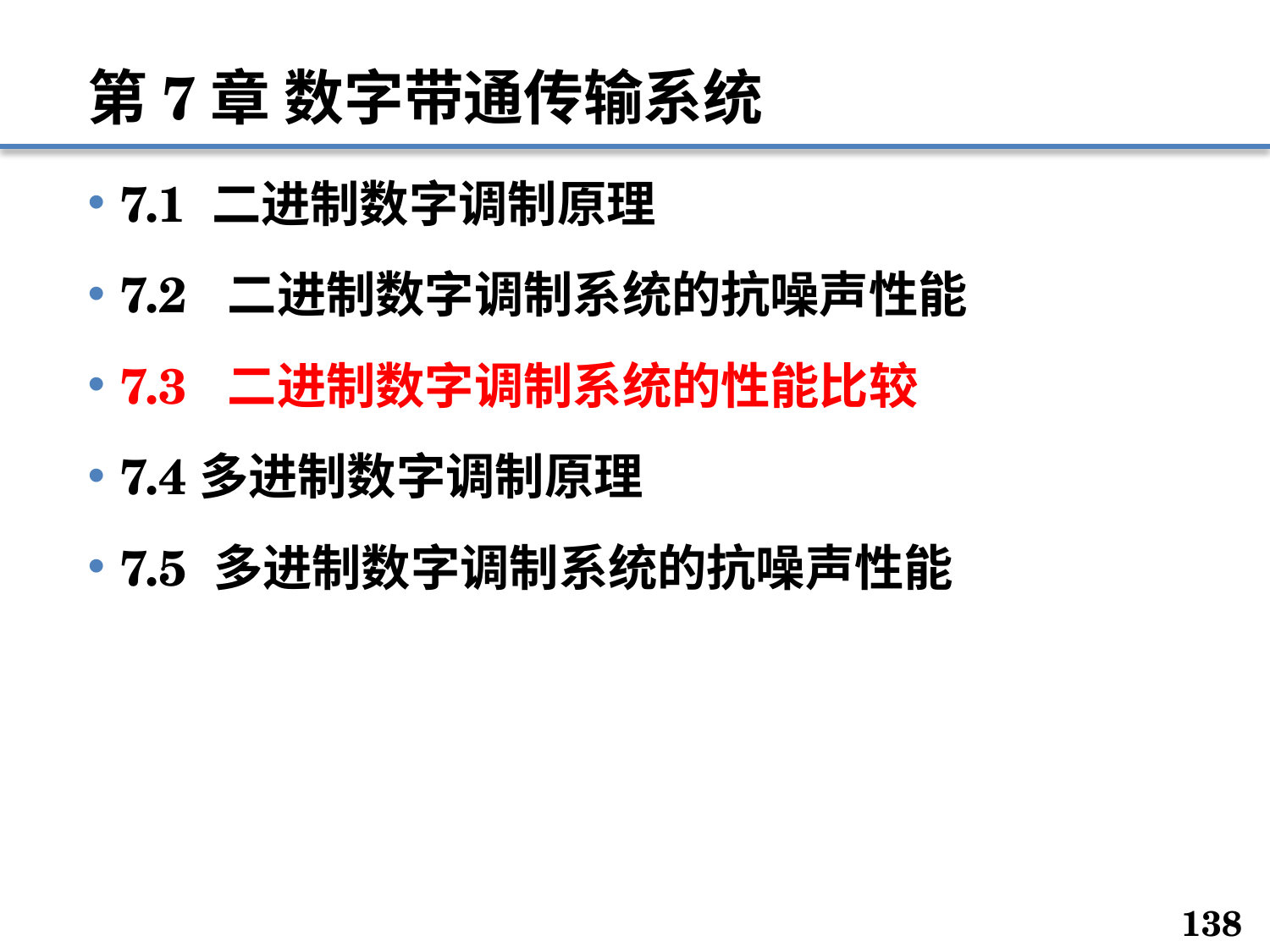

# 第7章 数字带通传输系统
7.1 二进制数字调制原理
7.2  二进制数字调制系统的抗噪声性能
7.3  二进制数字调制系统的性能比较
7.4多进制数字调制原理
7.5 多进制数字调制系统的抗噪声性能

138